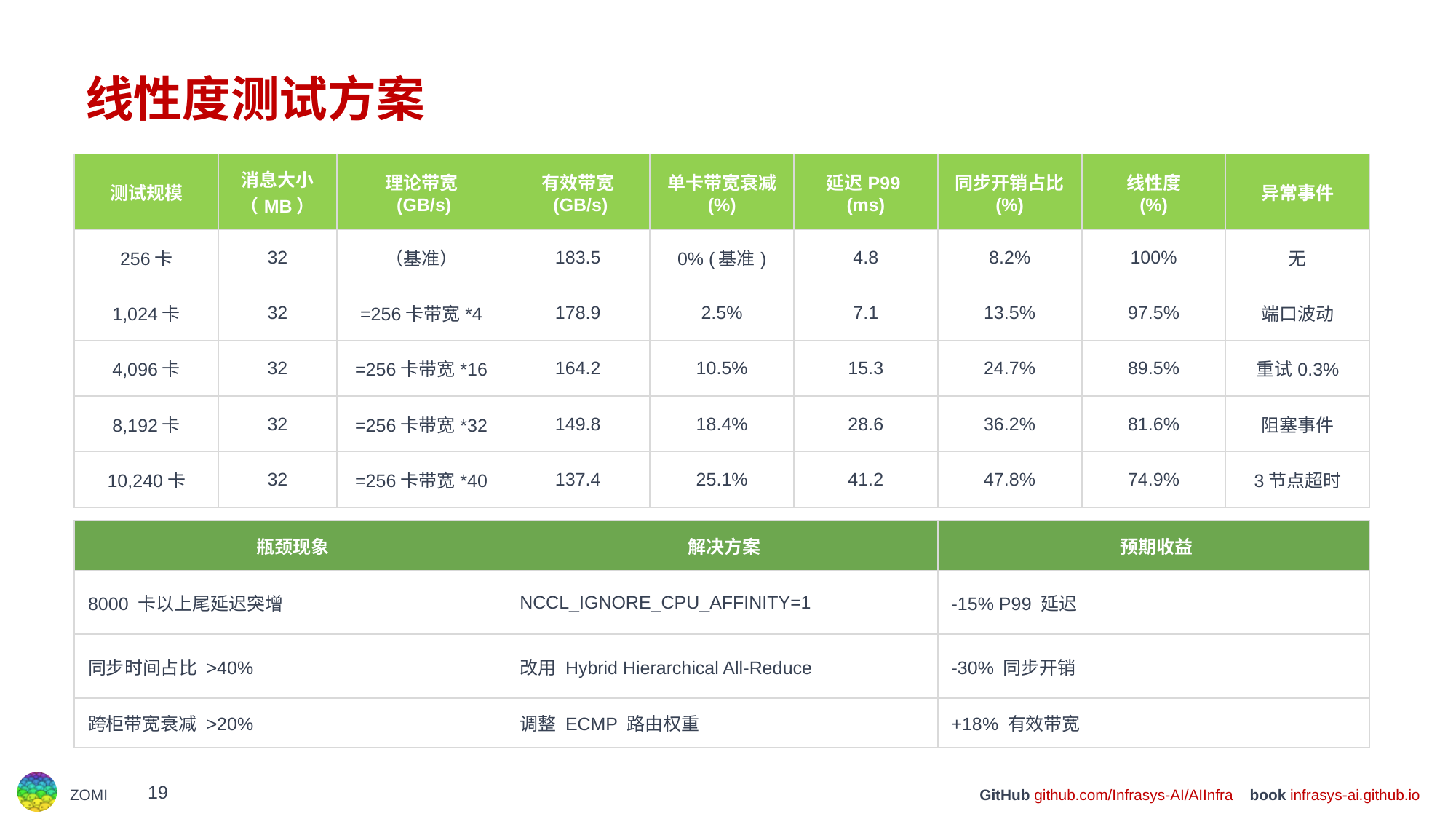

# 线性度测试方案
| 测试规模 | 消息大小 （MB） | 理论带宽 (GB/s) | 有效带宽 (GB/s) | 单卡带宽衰减 (%) | 延迟P99 (ms) | 同步开销占比 (%) | 线性度 (%) | 异常事件 |
| --- | --- | --- | --- | --- | --- | --- | --- | --- |
| 256卡 | 32 | （基准） | 183.5 | 0% (基准) | 4.8 | 8.2% | 100% | 无 |
| 1,024卡 | 32 | =256卡带宽\*4 | 178.9 | 2.5% | 7.1 | 13.5% | 97.5% | 端口波动 |
| 4,096卡 | 32 | =256卡带宽\*16 | 164.2 | 10.5% | 15.3 | 24.7% | 89.5% | 重试0.3% |
| 8,192卡 | 32 | =256卡带宽\*32 | 149.8 | 18.4% | 28.6 | 36.2% | 81.6% | 阻塞事件 |
| 10,240卡 | 32 | =256卡带宽\*40 | 137.4 | 25.1% | 41.2 | 47.8% | 74.9% | 3节点超时 |
| ​​瓶颈现象​​ | ​​解决方案​​ | ​​预期收益​​ |
| --- | --- | --- |
| 8000 卡以上尾延迟突增 | NCCL\_IGNORE\_CPU\_AFFINITY=1 | -15% P99 延迟 |
| 同步时间占比 >40% | 改用 Hybrid Hierarchical All-Reduce | -30% 同步开销 |
| 跨柜带宽衰减 >20% | 调整 ECMP 路由权重 | +18% 有效带宽 |